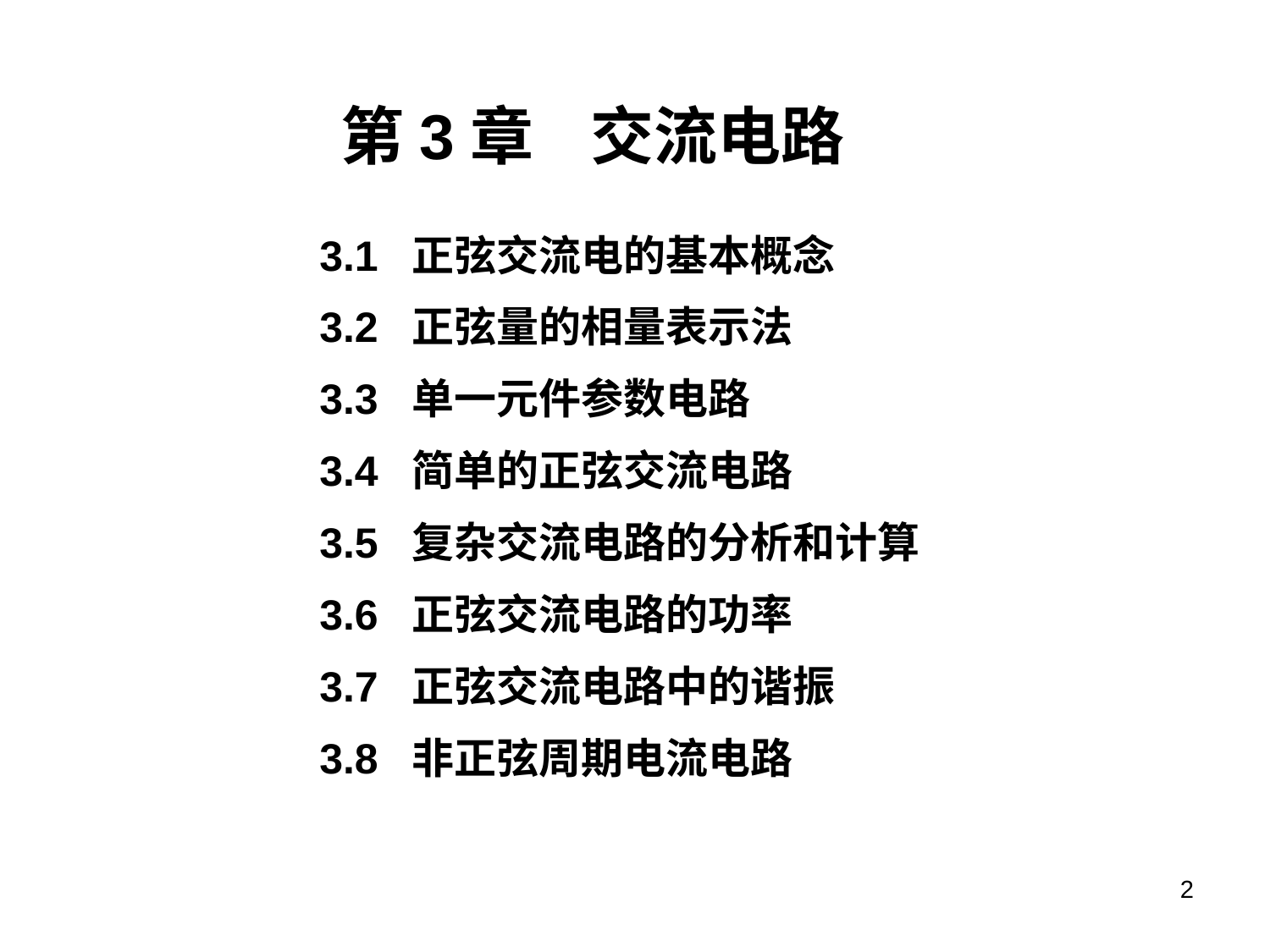

# 第3章    交流电路
3.1  正弦交流电的基本概念
3.2  正弦量的相量表示法
3.3  单一元件参数电路
3.4  简单的正弦交流电路
3.5  复杂交流电路的分析和计算
3.6  正弦交流电路的功率
3.7  正弦交流电路中的谐振
3.8  非正弦周期电流电路
2